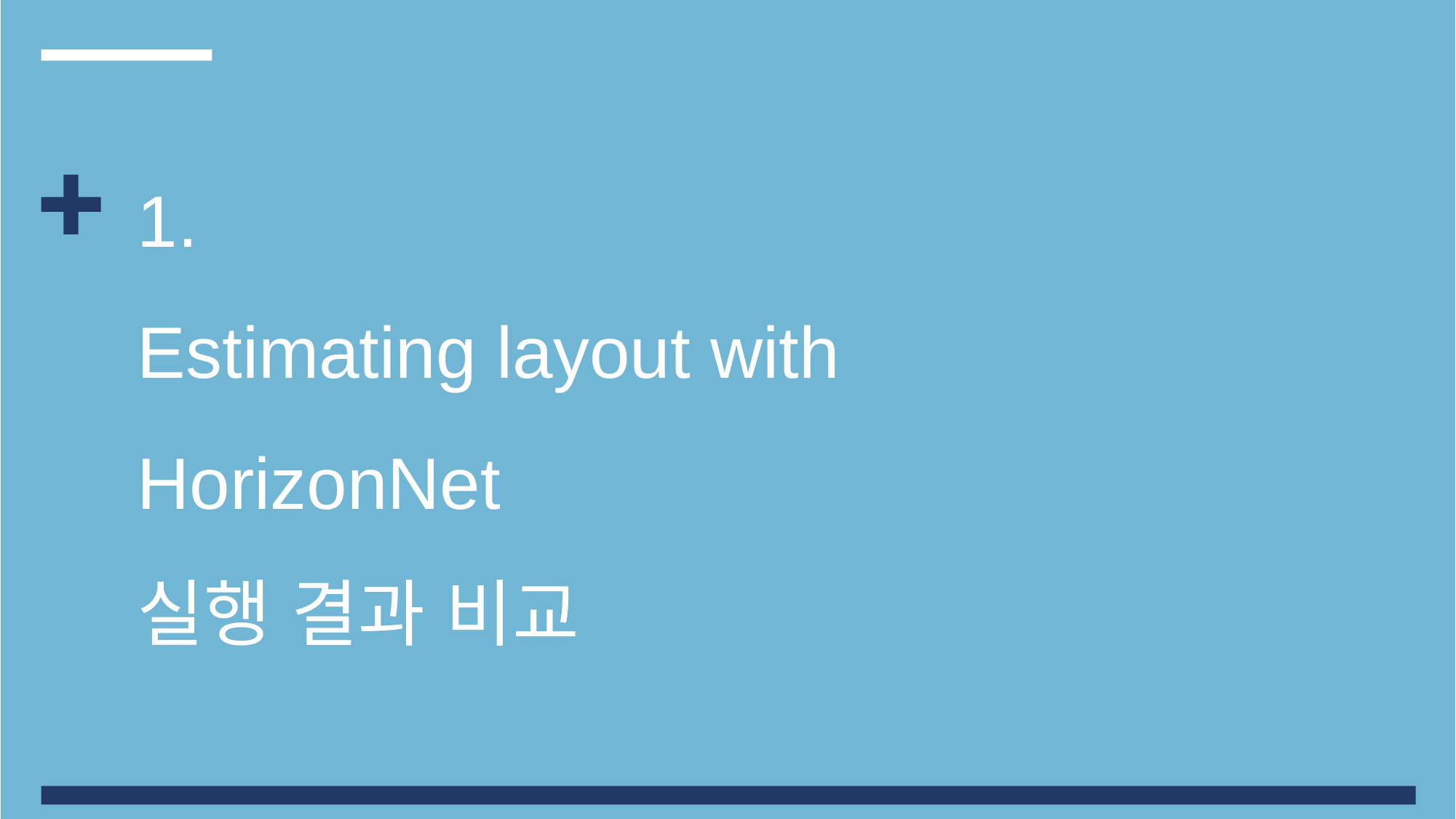

1.
Estimating layout with HorizonNet
실행 결과 비교